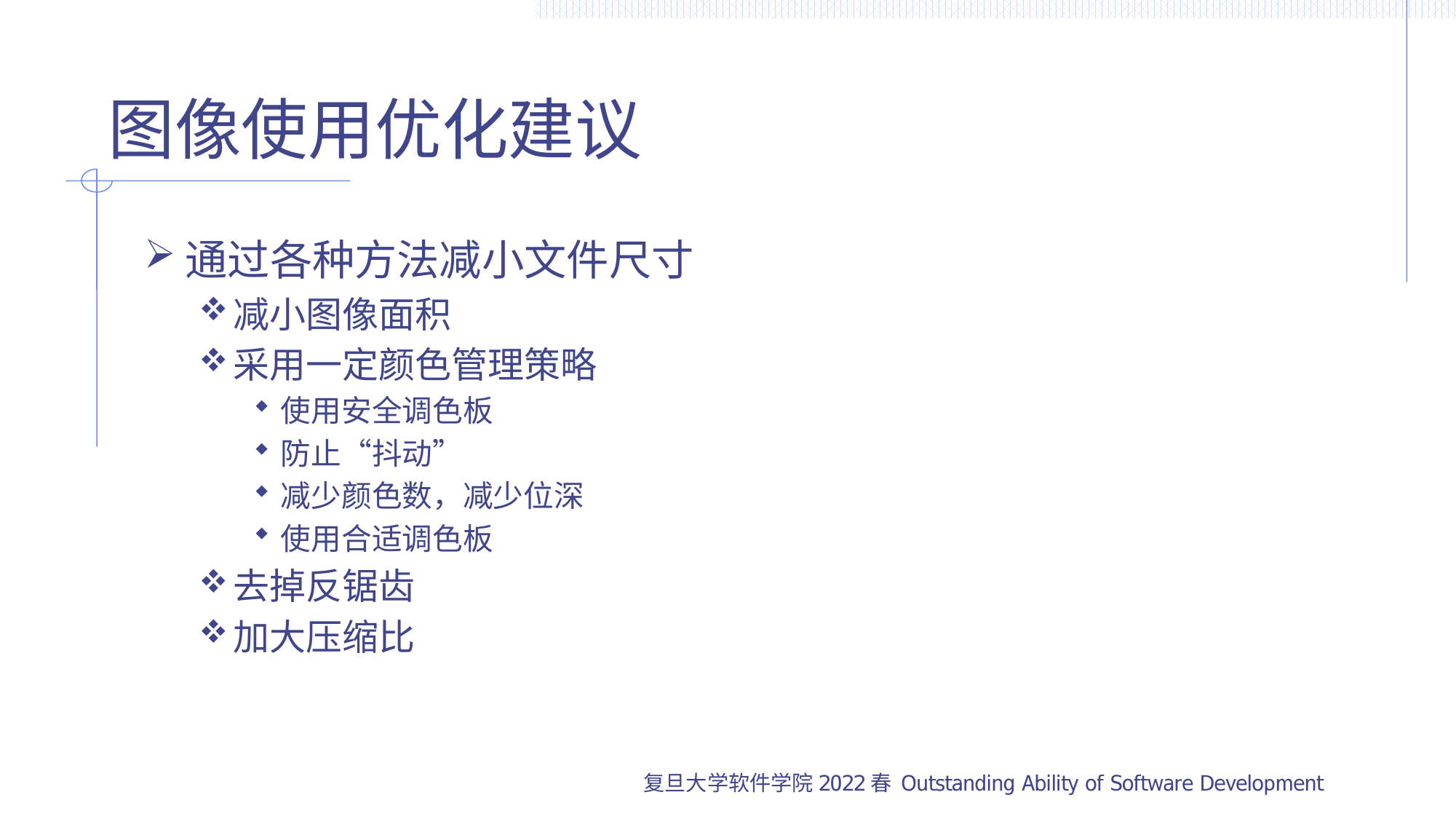

# 图像使用优化建议
通过各种方法减小文件尺寸
减小图像面积
采用一定颜色管理策略
使用安全调色板
防止“抖动”
减少颜色数，减少位深
使用合适调色板
去掉反锯齿
加大压缩比